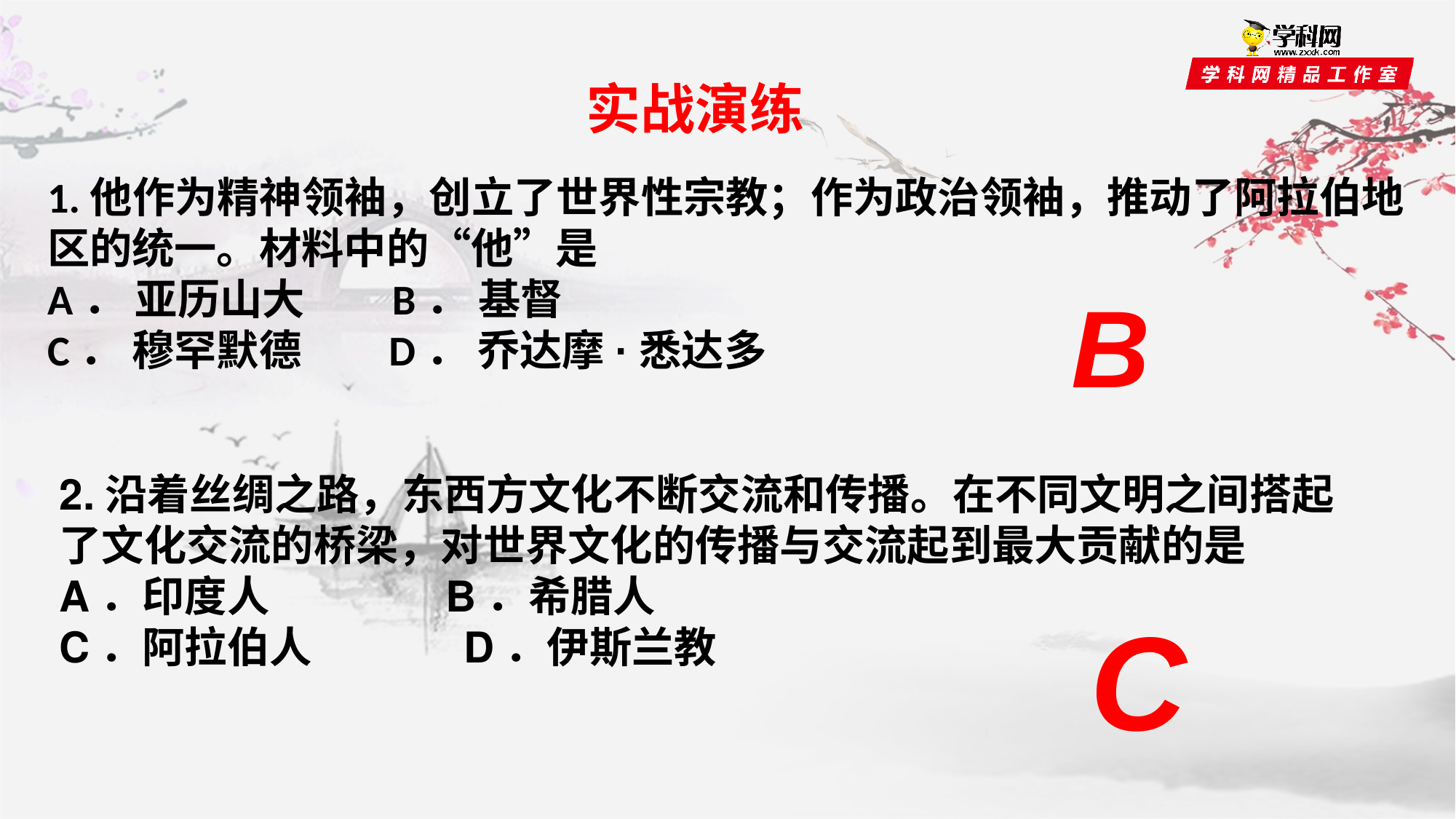

# 实战演练
1.他作为精神领袖，创立了世界性宗教；作为政治领袖，推动了阿拉伯地区的统一。材料中的“他”是
A． 亚历山大        B． 基督
C． 穆罕默德        D． 乔达摩·悉达多
B
2.沿着丝绸之路，东西方文化不断交流和传播。在不同文明之间搭起了文化交流的桥梁，对世界文化的传播与交流起到最大贡献的是
A．印度人              B．希腊人
C．阿拉伯人            D．伊斯兰教
C